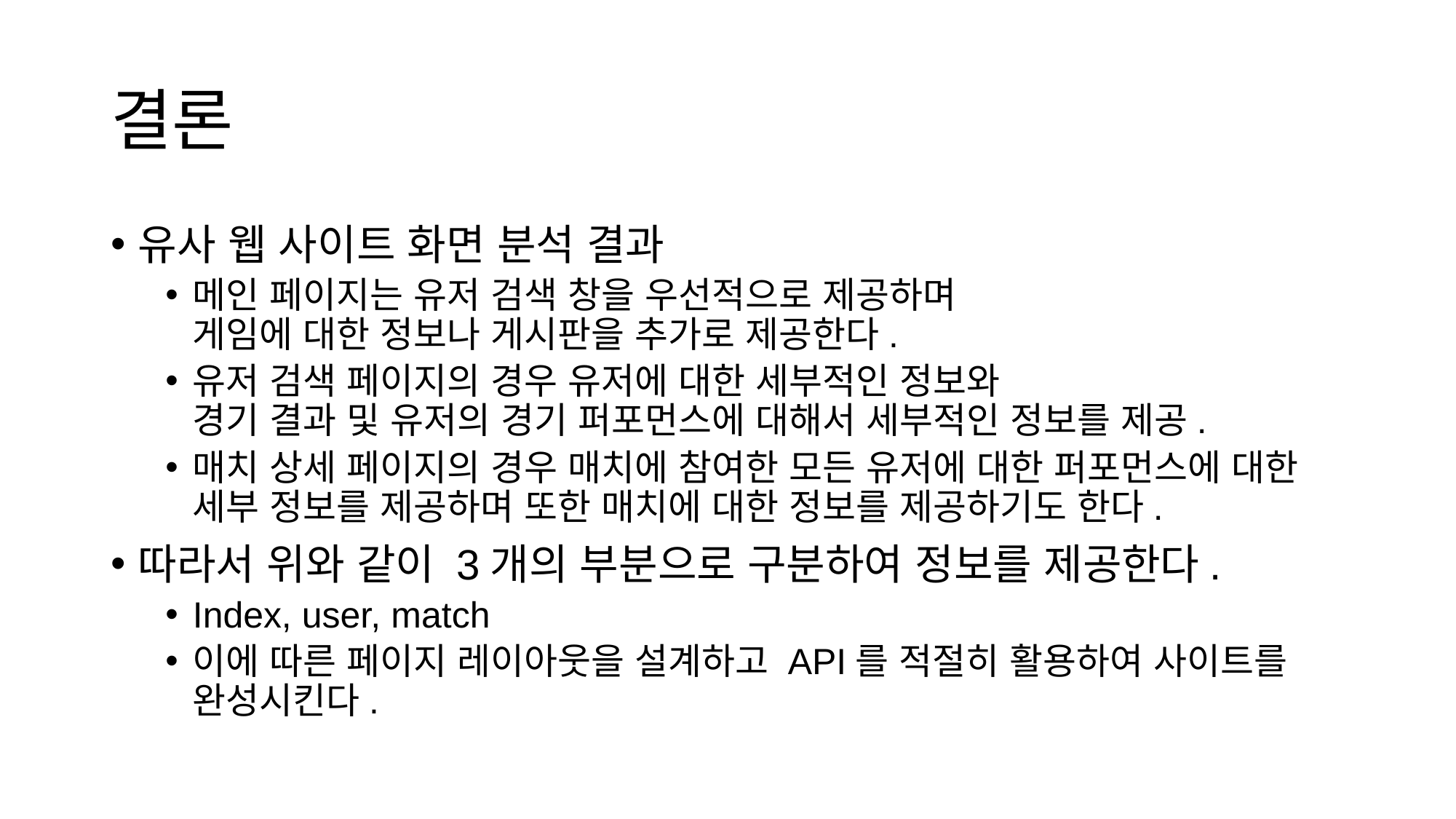

# 결론
유사 웹 사이트 화면 분석 결과
메인 페이지는 유저 검색 창을 우선적으로 제공하며
게임에 대한 정보나 게시판을 추가로 제공한다.
유저 검색 페이지의 경우 유저에 대한 세부적인 정보와
경기 결과 및 유저의 경기 퍼포먼스에 대해서 세부적인 정보를 제공.
매치 상세 페이지의 경우 매치에 참여한 모든 유저에 대한 퍼포먼스에 대한 세부 정보를 제공하며 또한 매치에 대한 정보를 제공하기도 한다.
따라서 위와 같이 3개의 부분으로 구분하여 정보를 제공한다.
Index, user, match
이에 따른 페이지 레이아웃을 설계하고 API를 적절히 활용하여 사이트를 완성시킨다.